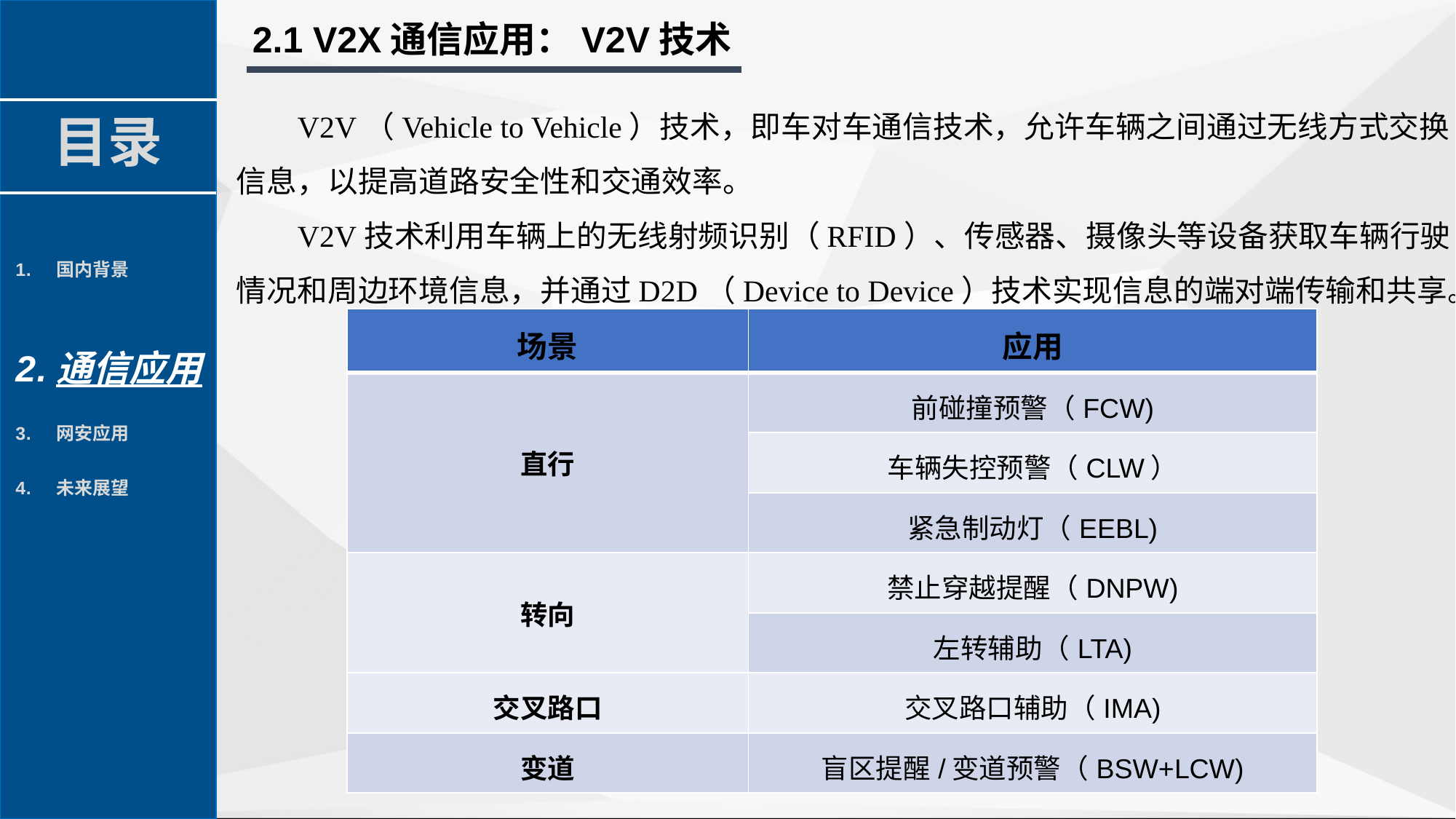

2.1 V2X通信应用：V2V技术

        V2V（Vehicle to Vehicle）技术，即车对车通信技术，允许车辆之间通过无线方式交换信息，以提高道路安全性和交通效率。
        V2V技术利用车辆上的无线射频识别（RFID）、传感器、摄像头等设备获取车辆行驶情况和周边环境信息，并通过D2D（Device to Device）技术实现信息的端对端传输和共享。
目录
国内背景
通信应用
网安应用
未来展望

| 场景 | 应用 |
| --- | --- |
| 直行 | 前碰撞预警（FCW) |
|  | 车辆失控预警（CLW） |
|  | 紧急制动灯（EEBL) |
| 转向 | 禁止穿越提醒（DNPW) |
|  | 左转辅助（LTA) |
| 交叉路口 | 交叉路口辅助（IMA) |
| 变道 | 盲区提醒/变道预警（BSW+LCW) |